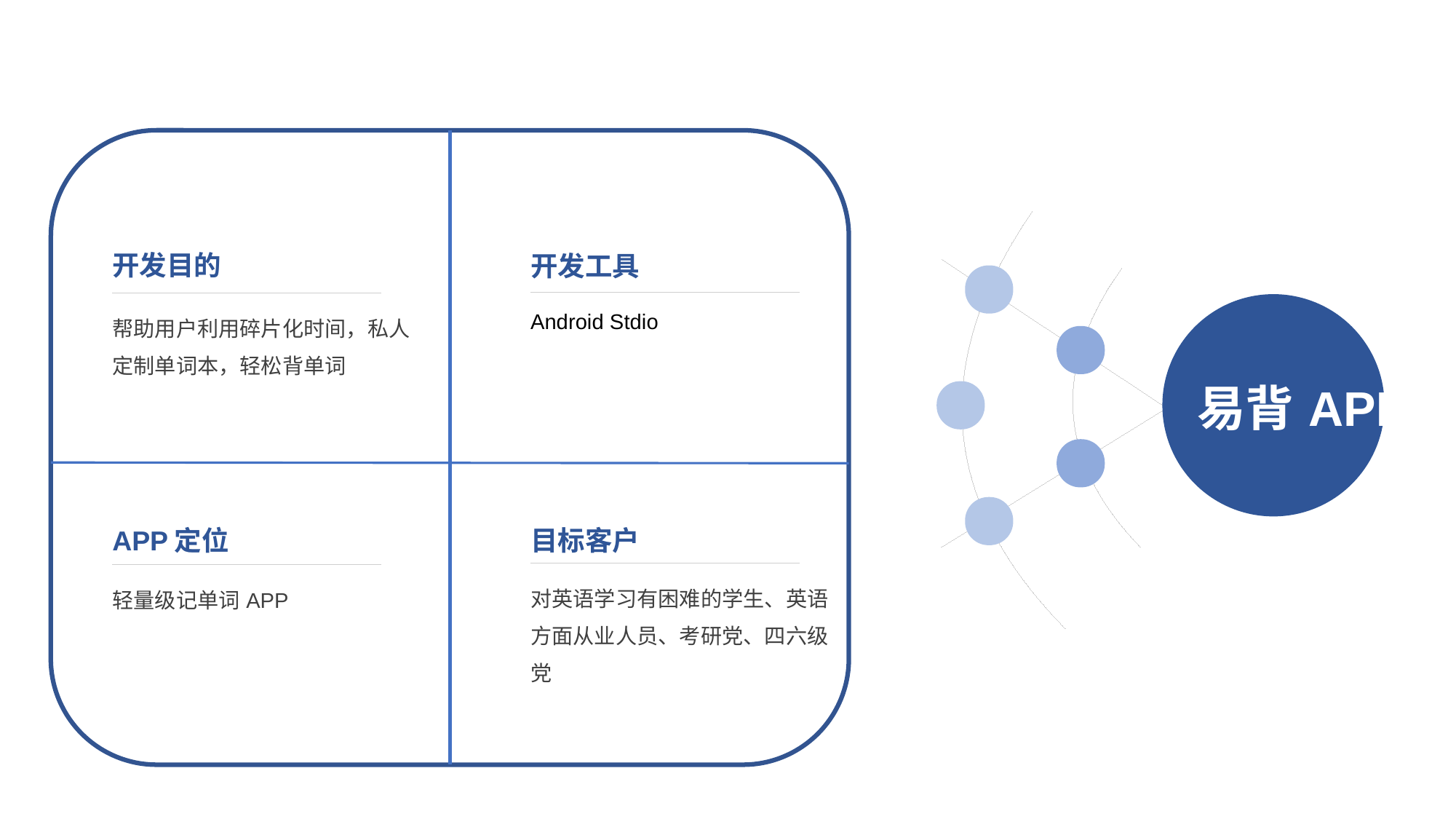

易背APP

开发目的

帮助用户利用碎片化时间，私人定制单词本，轻松背单词
开发工具

Android Stdio

APP定位

轻量级记单词APP
目标客户

对英语学习有困难的学生、英语方面从业人员、考研党、四六级党